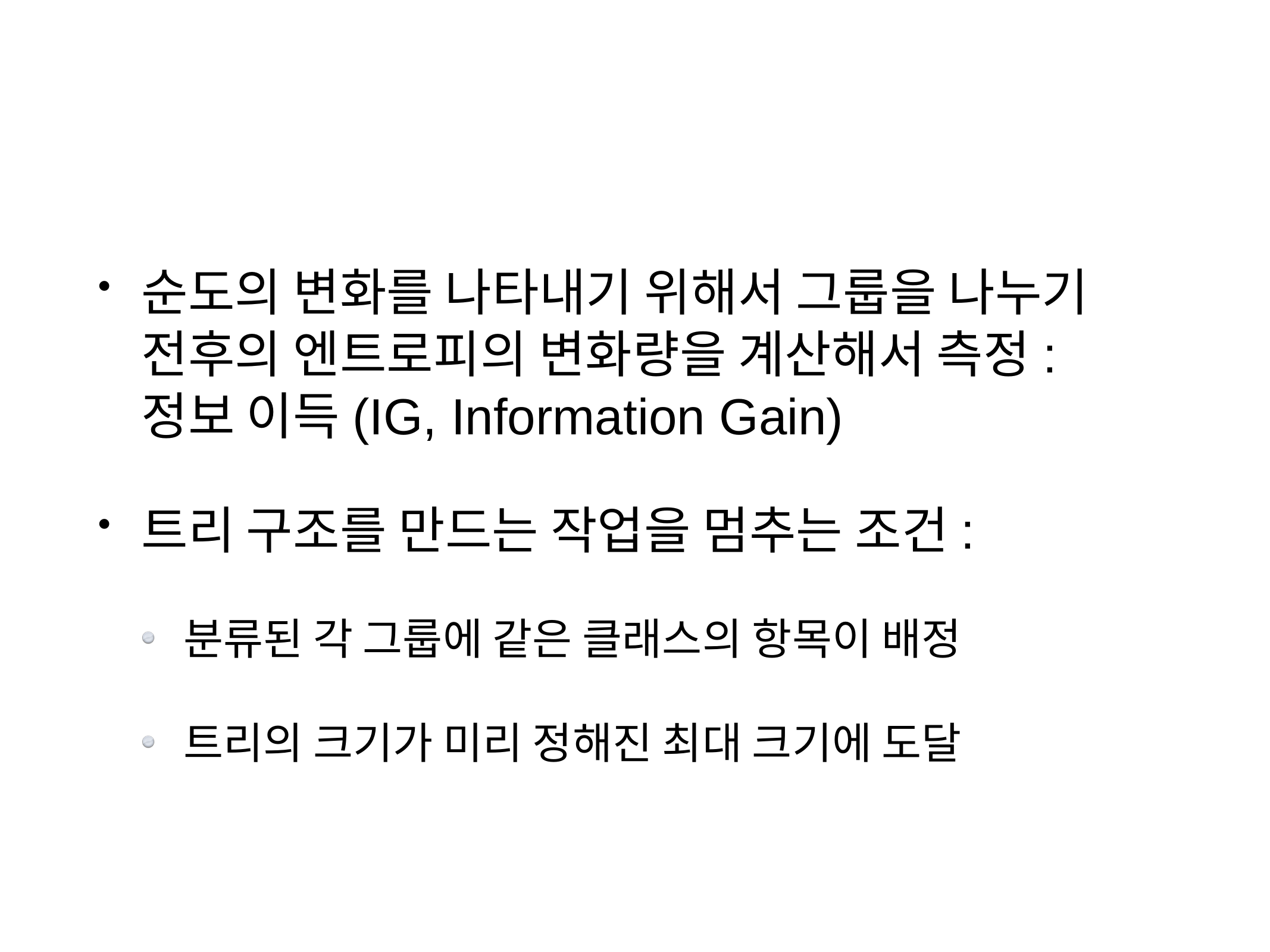

#
순도의 변화를 나타내기 위해서 그룹을 나누기 전후의 엔트로피의 변화량을 계산해서 측정: 정보 이득(IG, Information Gain)
트리 구조를 만드는 작업을 멈추는 조건:
분류된 각 그룹에 같은 클래스의 항목이 배정
트리의 크기가 미리 정해진 최대 크기에 도달
191